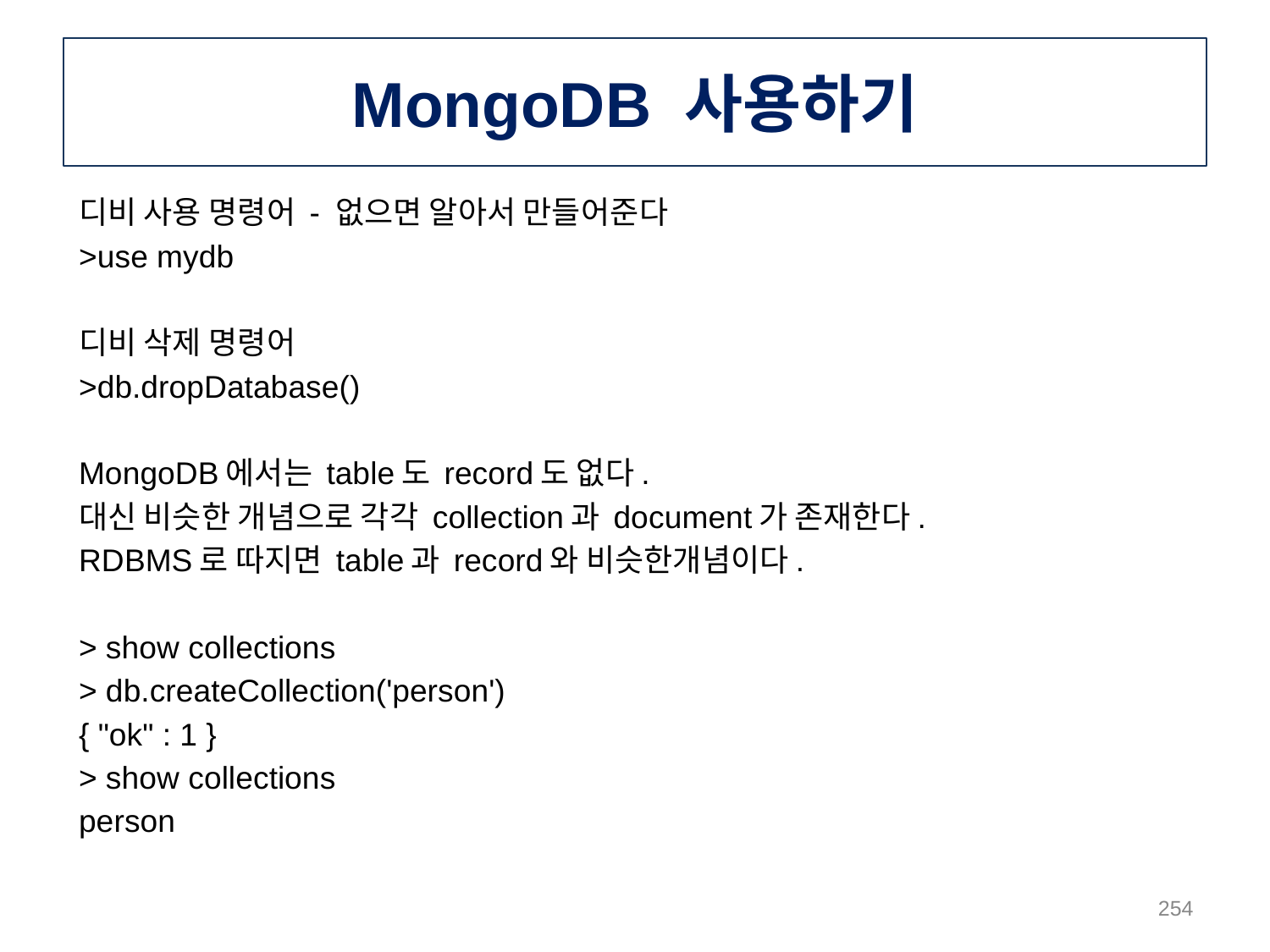

# MongoDB 사용하기
디비 사용 명령어 - 없으면 알아서 만들어준다
>use mydb

디비 삭제 명령어
>db.dropDatabase()

MongoDB에서는 table도 record도 없다.
대신 비슷한 개념으로 각각 collection과 document가 존재한다.
RDBMS로 따지면 table과 record와 비슷한개념이다.

> show collections
> db.createCollection('person')
{ "ok" : 1 }
> show collections
person
254